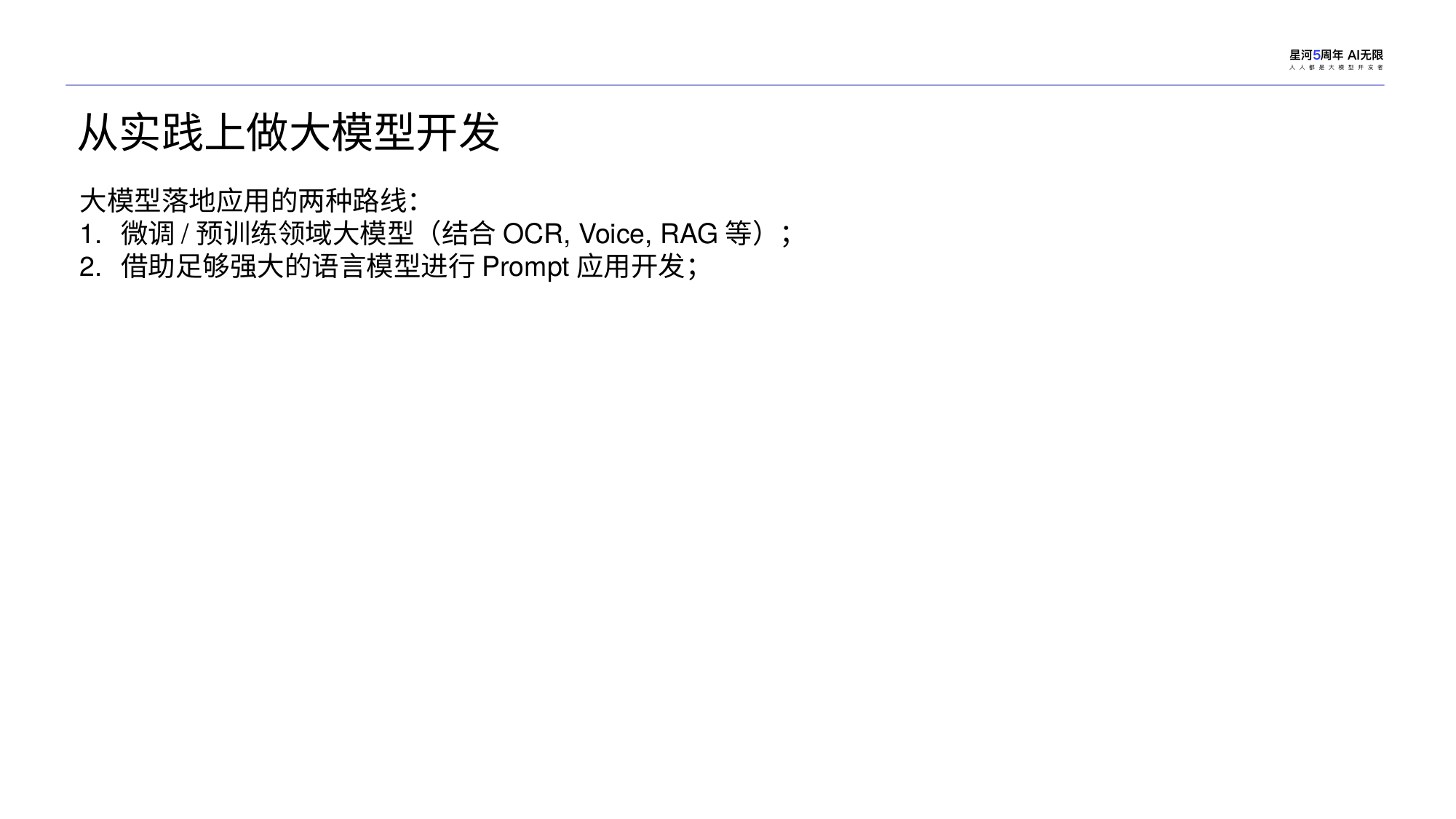

从实践上做大模型开发
大模型落地应用的两种路线：
微调/预训练领域大模型（结合OCR, Voice, RAG等）；
借助足够强大的语言模型进行Prompt应用开发；